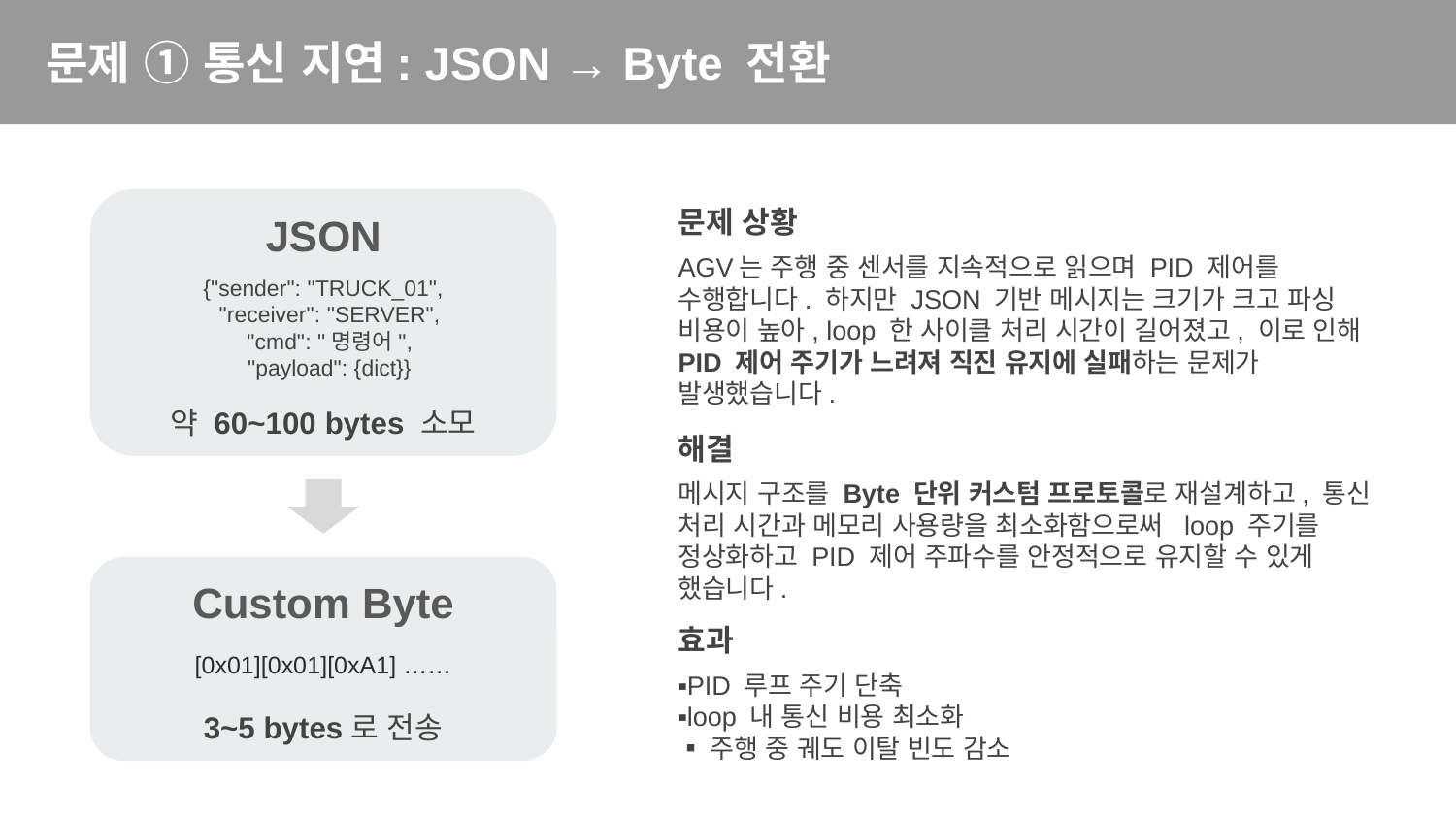

# 문제 ① 통신 지연: JSON → Byte 전환

문제 상황
JSON
AGV는 주행 중 센서를 지속적으로 읽으며 PID 제어를 수행합니다. 하지만 JSON 기반 메시지는 크기가 크고 파싱 비용이 높아, loop 한 사이클 처리 시간이 길어졌고, 이로 인해 PID 제어 주기가 느려져 직진 유지에 실패하는 문제가 발생했습니다.

{"sender": "TRUCK_01",
  "receiver": "SERVER",
  "cmd": "명령어",
  "payload": {dict}}
약 60~100 bytes 소모
해결
메시지 구조를 Byte 단위 커스텀 프로토콜로 재설계하고, 통신 처리 시간과 메모리 사용량을 최소화함으로써  loop 주기를 정상화하고 PID 제어 주파수를 안정적으로 유지할 수 있게 했습니다.

Custom Byte
효과
[0x01][0x01][0xA1] ……
▪️PID 루프 주기 단축
▪️loop 내 통신 비용 최소화
▪️주행 중 궤도 이탈 빈도 감소
3~5 bytes로 전송